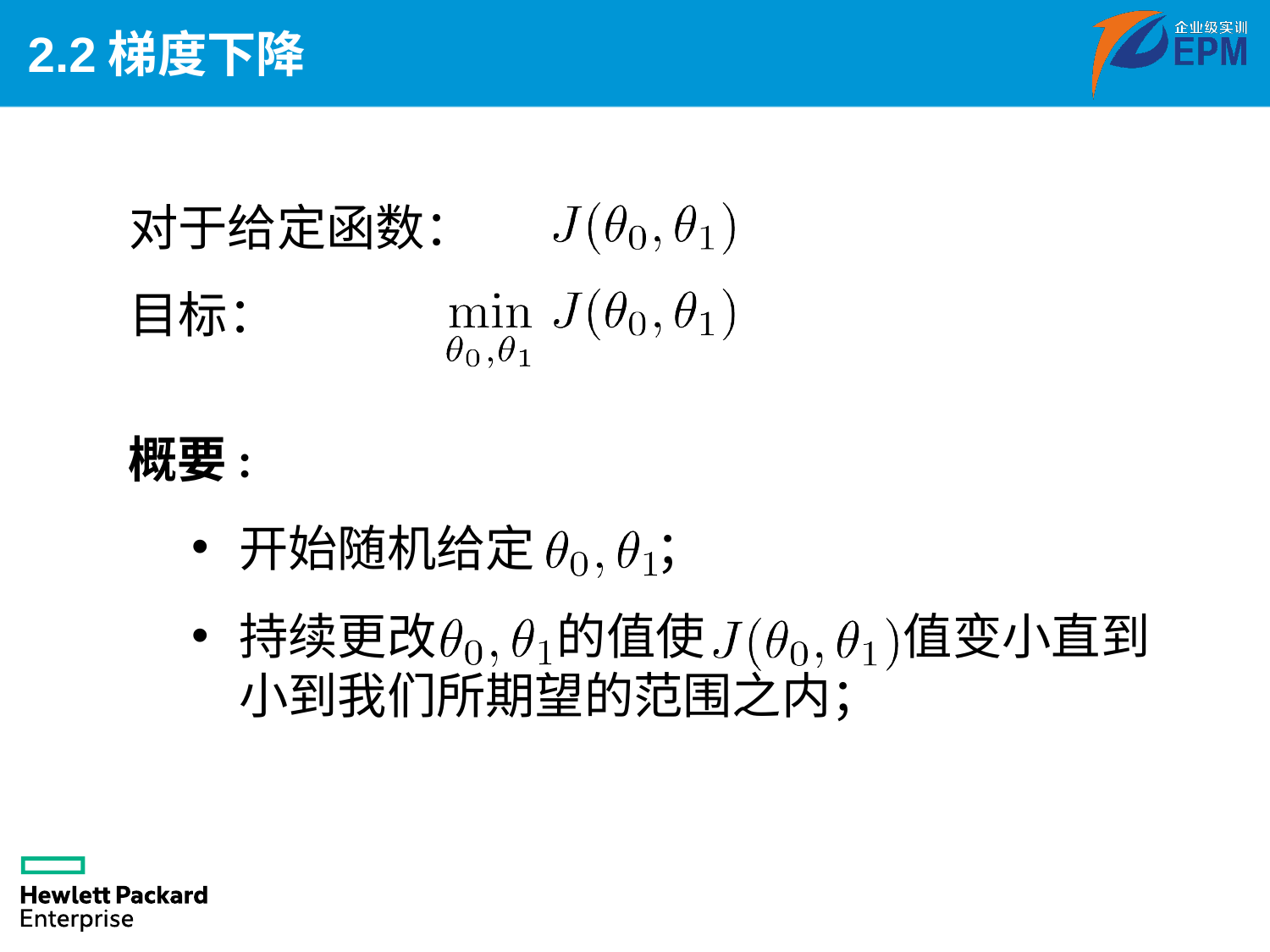

# 2.2梯度下降
对于给定函数：
目标：

概要:
开始随机给定           ；
持续更改           的值使                  值变小直到小到我们所期望的范围之内；